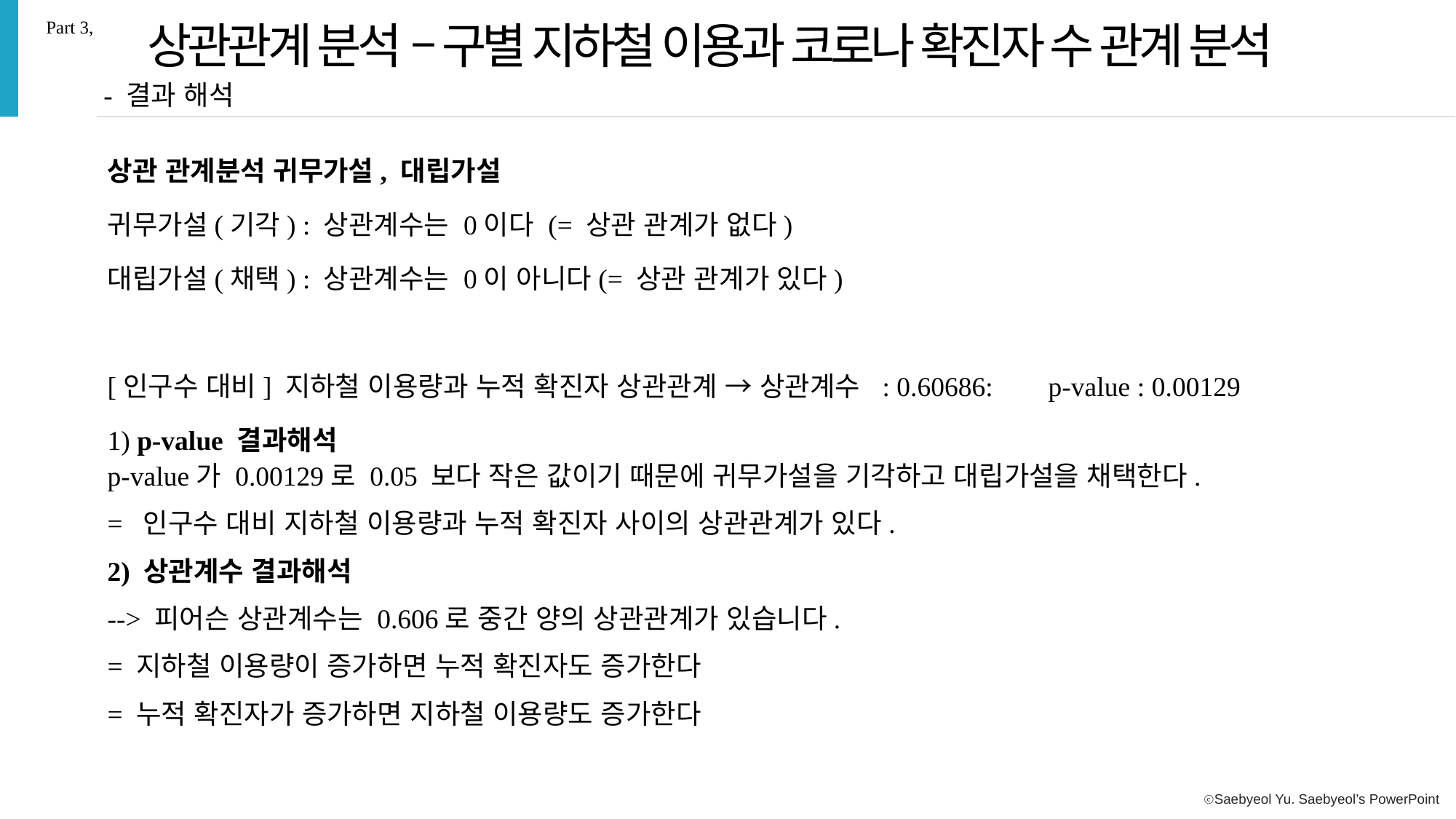

상관관계 분석 – 구별 지하철 이용과 코로나 확진자 수 관계 분석
Part 3,
- 결과 해석
상관 관계분석 귀무가설, 대립가설
귀무가설(기각) : 상관계수는 0이다 (= 상관 관계가 없다)
대립가설(채택) : 상관계수는 0이 아니다(= 상관 관계가 있다)

[인구수 대비] 지하철 이용량과 누적 확진자 상관관계 → 상관계수  : 0.60686:        p-value : 0.00129
1) p-value 결과해석
p-value가 0.00129로 0.05 보다 작은 값이기 때문에 귀무가설을 기각하고 대립가설을 채택한다.
=  인구수 대비 지하철 이용량과 누적 확진자 사이의 상관관계가 있다.
2) 상관계수 결과해석
--> 피어슨 상관계수는 0.606로 중간 양의 상관관계가 있습니다.
= 지하철 이용량이 증가하면 누적 확진자도 증가한다
= 누적 확진자가 증가하면 지하철 이용량도 증가한다